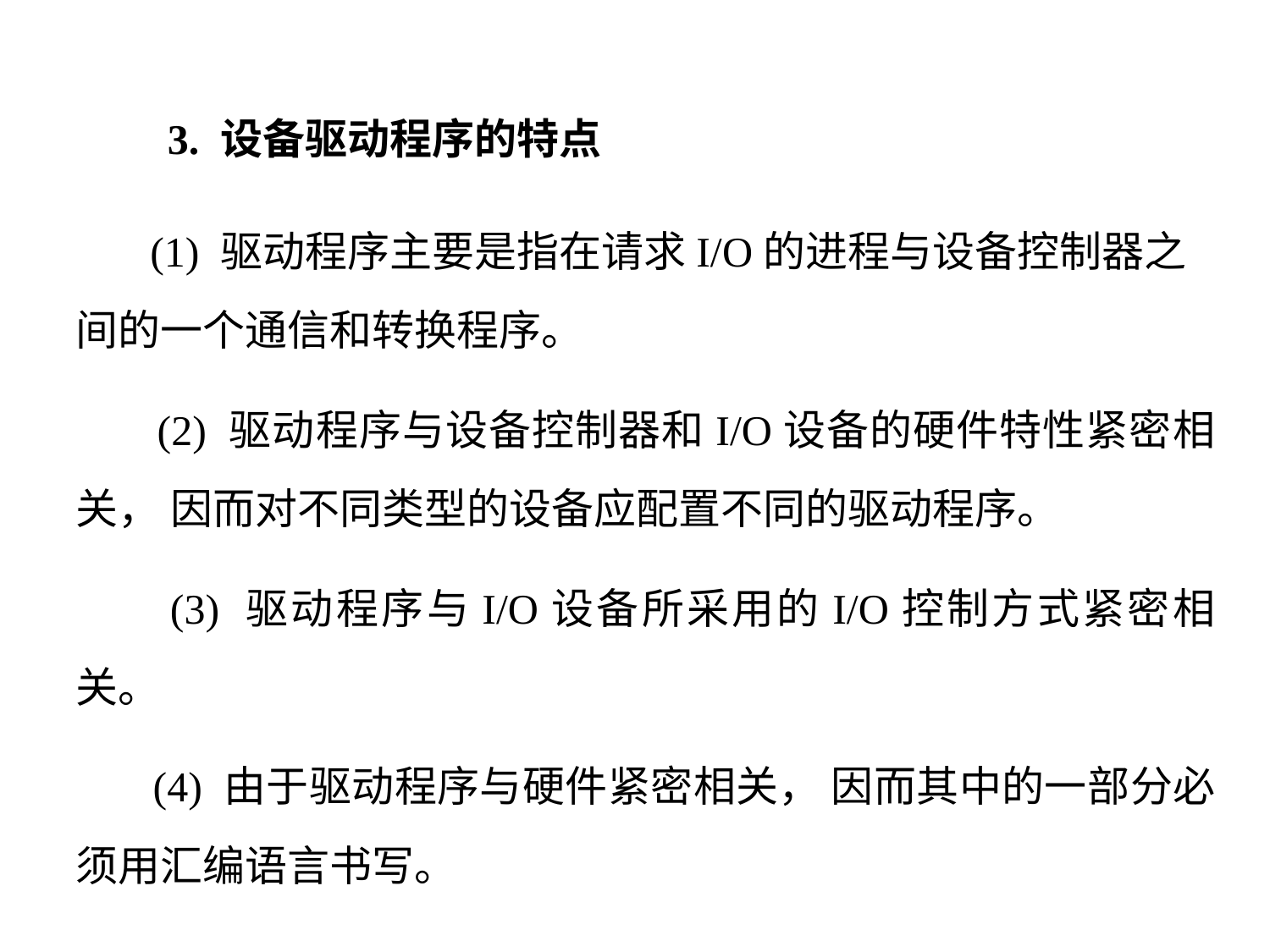

3. 设备驱动程序的特点
       (1) 驱动程序主要是指在请求I/O的进程与设备控制器之间的一个通信和转换程序。
       (2) 驱动程序与设备控制器和I/O设备的硬件特性紧密相关， 因而对不同类型的设备应配置不同的驱动程序。
       (3) 驱动程序与I/O设备所采用的I/O控制方式紧密相关。
       (4) 由于驱动程序与硬件紧密相关， 因而其中的一部分必须用汇编语言书写。